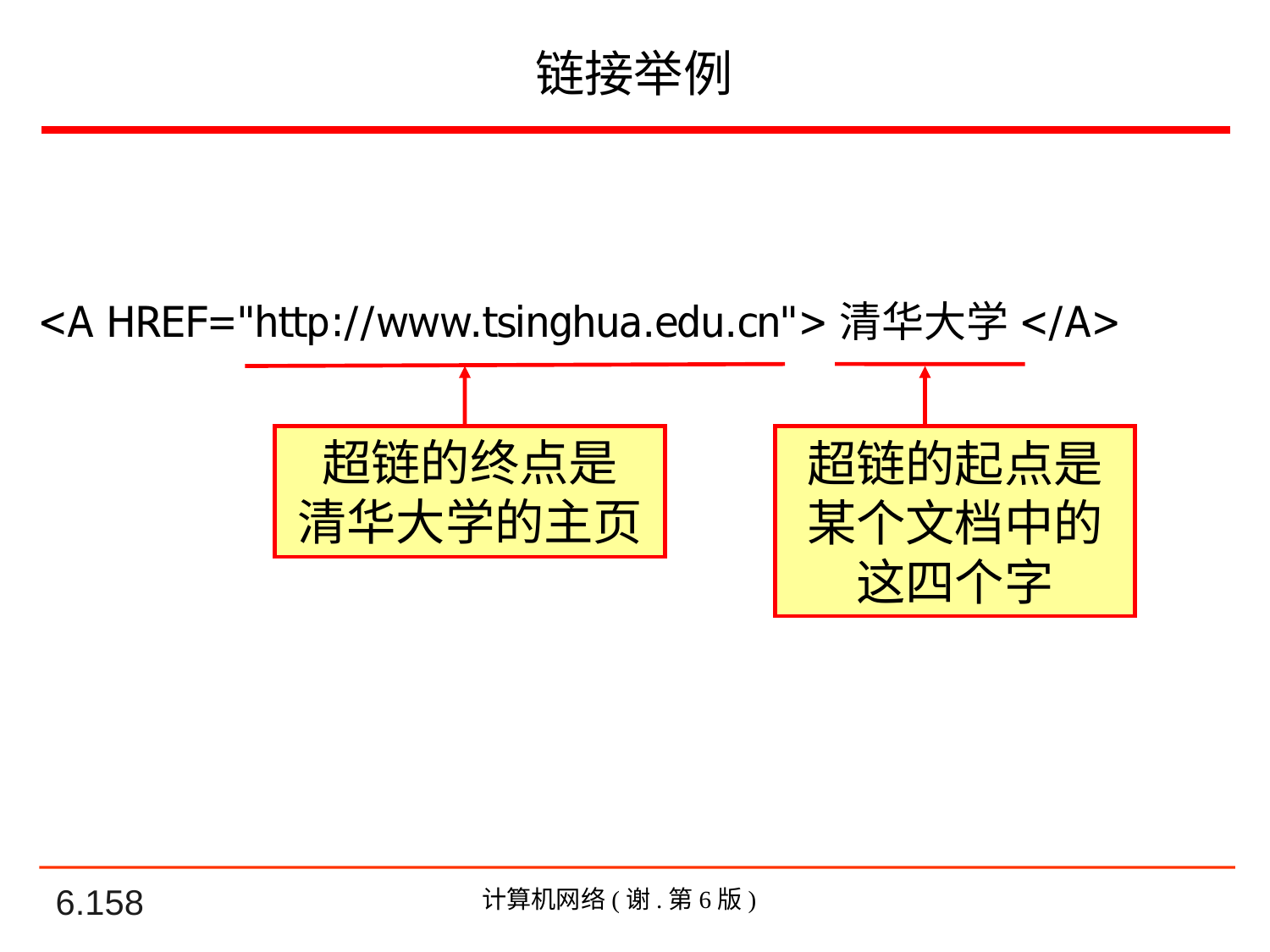

# 链接举例
<A HREF="http://www.tsinghua.edu.cn">清华大学</A>

超链的终点是
清华大学的主页
超链的起点是某个文档中的这四个字